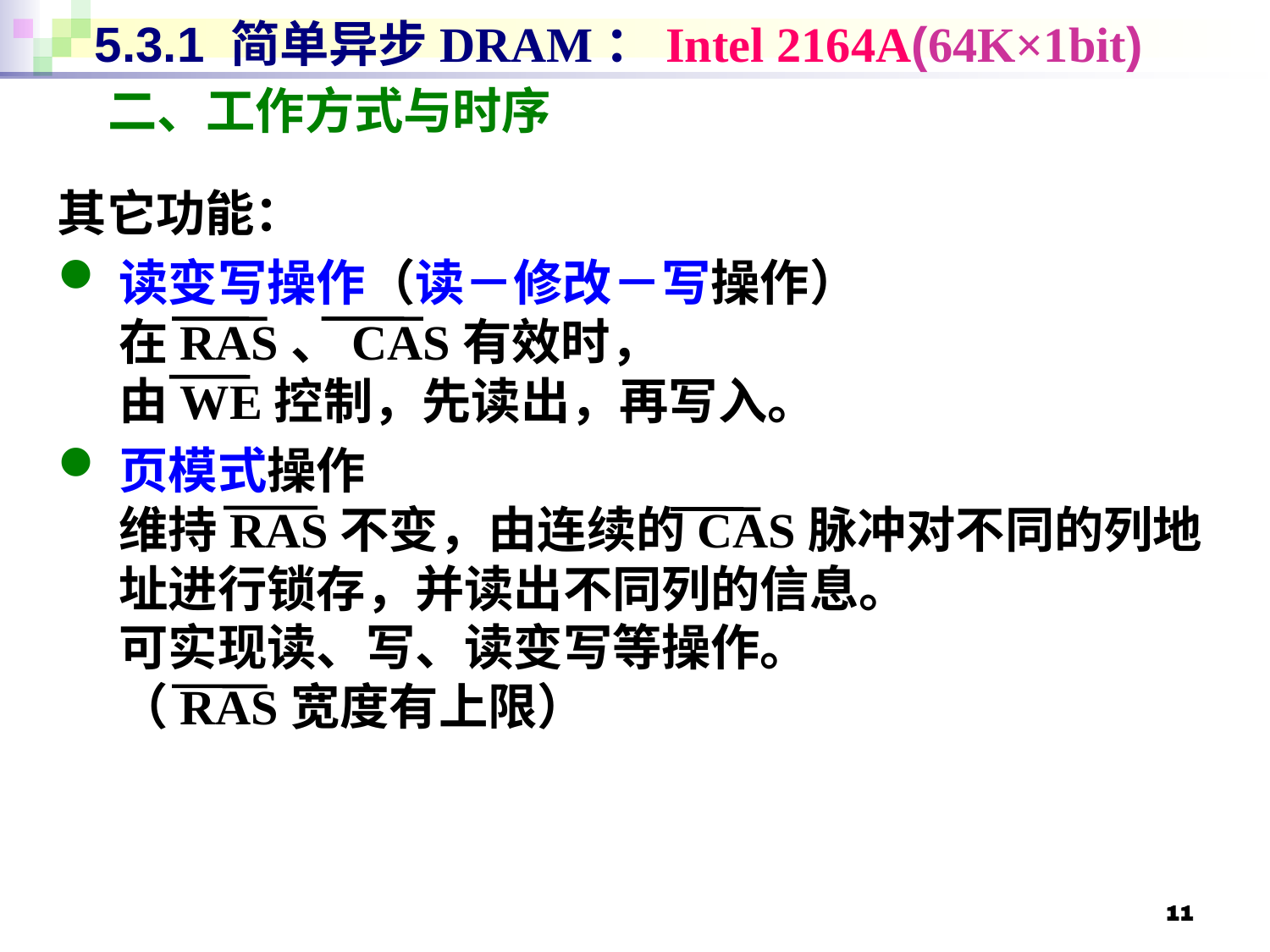

# 5.3.1 简单异步DRAM：Intel 2164A(64K×1bit)
二、工作方式与时序
其它功能：
读变写操作（读－修改－写操作）
在RAS、CAS有效时，
由WE控制，先读出，再写入。
页模式操作
维持RAS不变，由连续的CAS脉冲对不同的列地址进行锁存，并读出不同列的信息。
可实现读、写、读变写等操作。
（RAS宽度有上限）

11